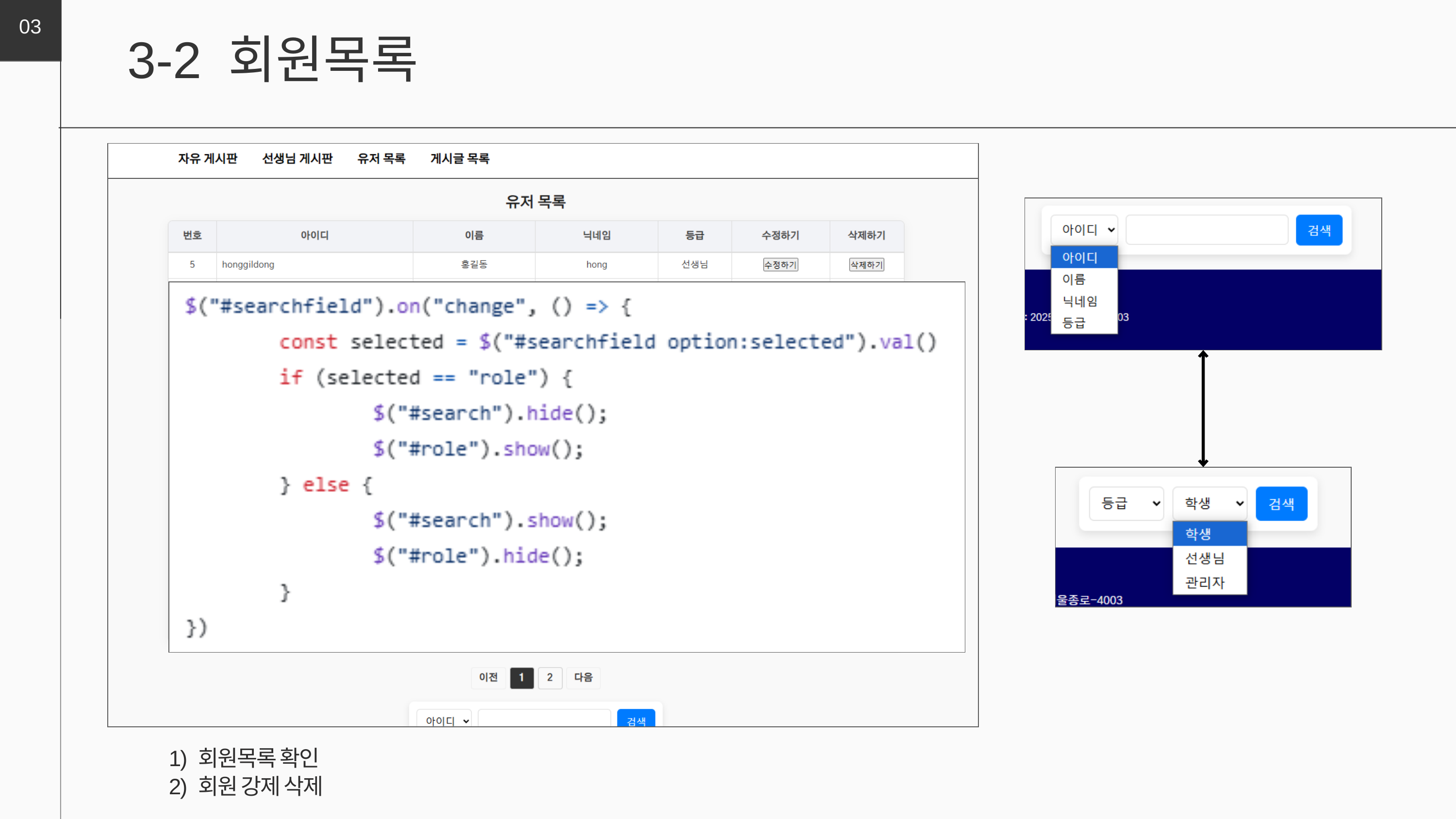

03

3-2 회원목록

1) 회원목록 확인
2) 회원 강제 삭제